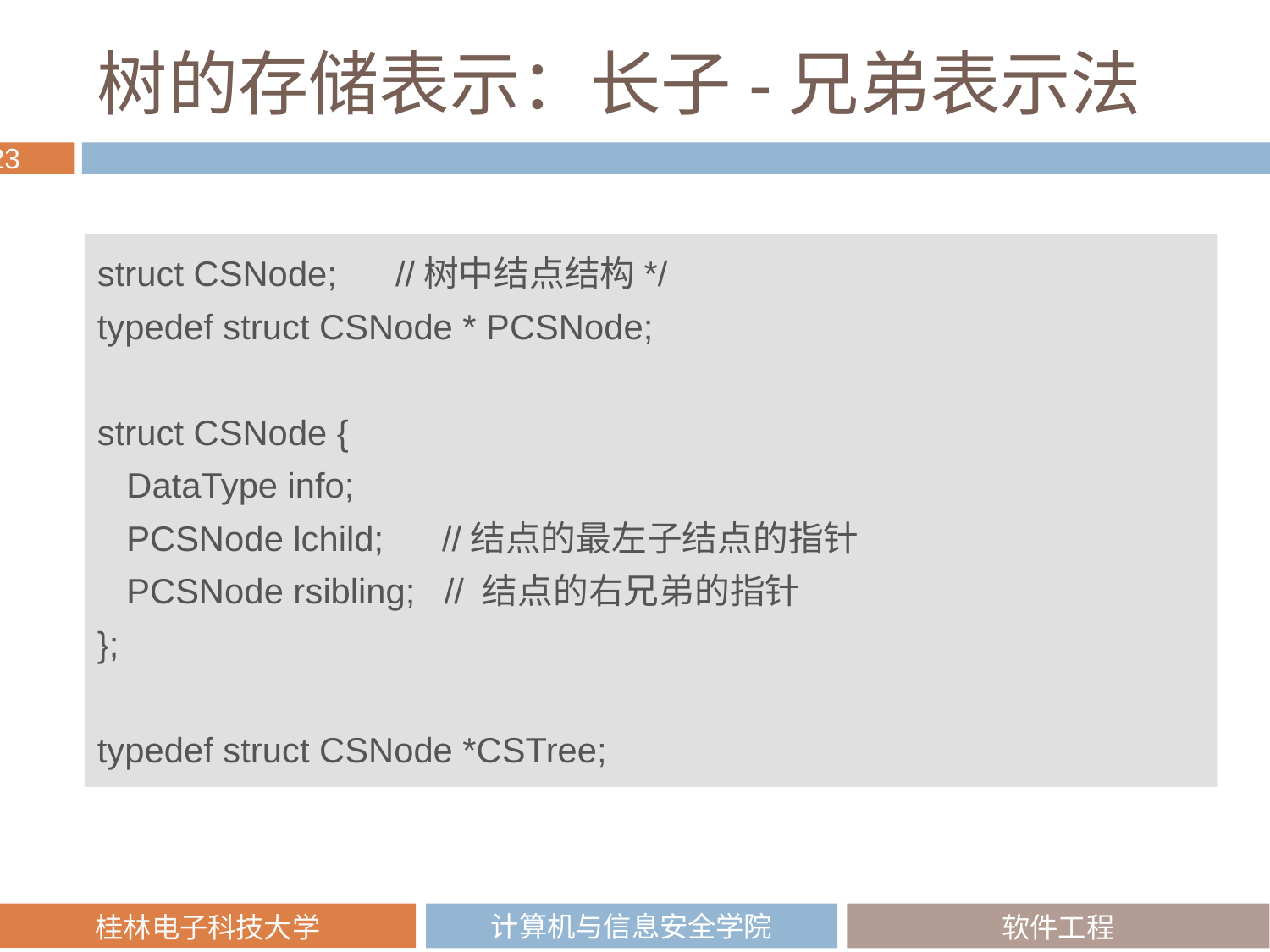

# 树的存储表示：长子-兄弟表示法
struct CSNode;      //树中结点结构*/
typedef struct CSNode * PCSNode;

struct CSNode {
   DataType info;
   PCSNode lchild;      //结点的最左子结点的指针
   PCSNode rsibling;   // 结点的右兄弟的指针
};

typedef struct CSNode *CSTree;